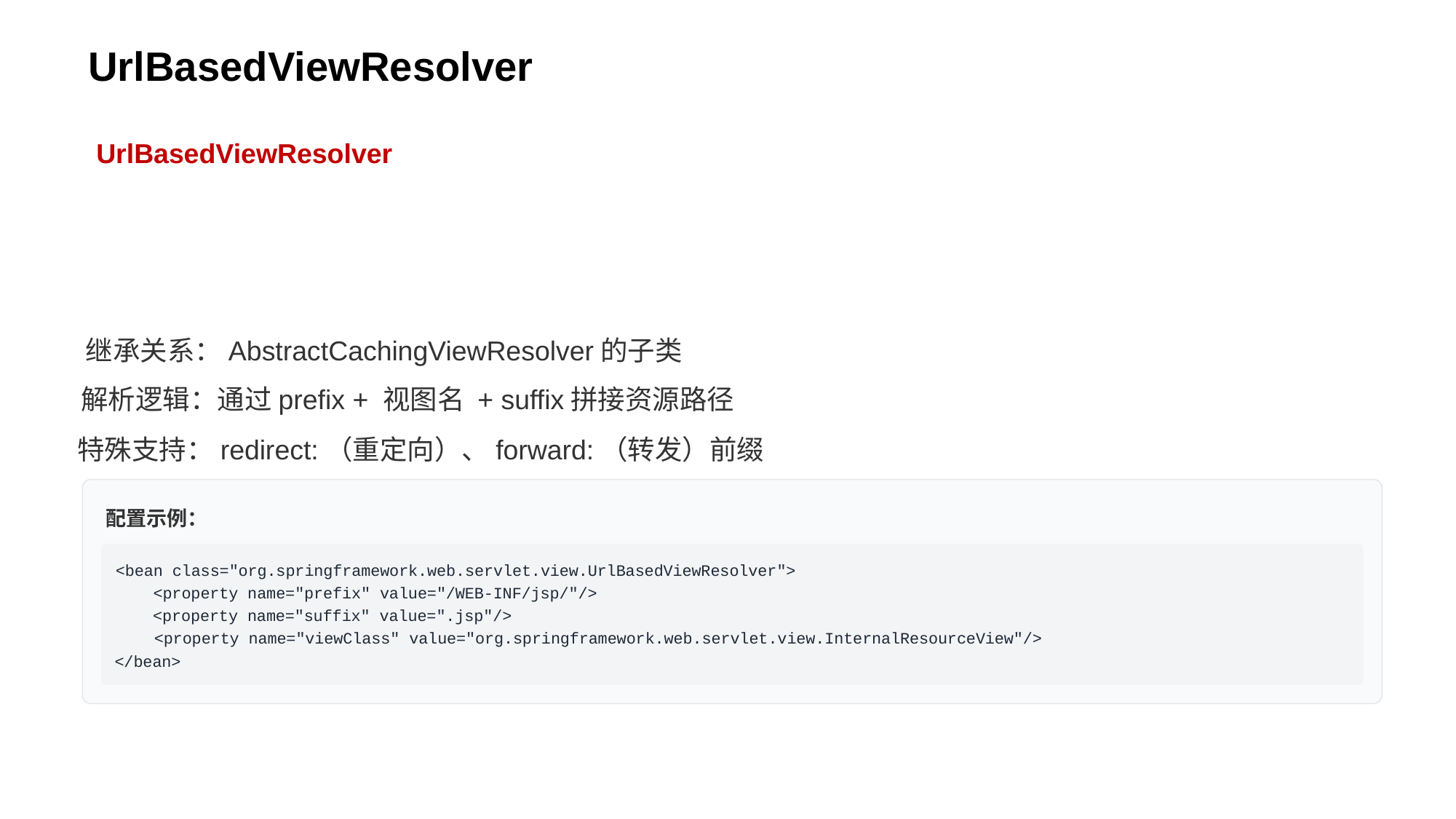

UrlBasedViewResolver
UrlBasedViewResolver
继承关系：AbstractCachingViewResolver的子类
解析逻辑：通过prefix + 视图名 + suffix拼接资源路径
特殊支持：redirect:（重定向）、forward:（转发）前缀

配置示例：

<bean class="org.springframework.web.servlet.view.UrlBasedViewResolver">
    <property name="prefix" value="/WEB-INF/jsp/"/>
    <property name="suffix" value=".jsp"/>
    <property name="viewClass" value="org.springframework.web.servlet.view.InternalResourceView"/>
</bean>